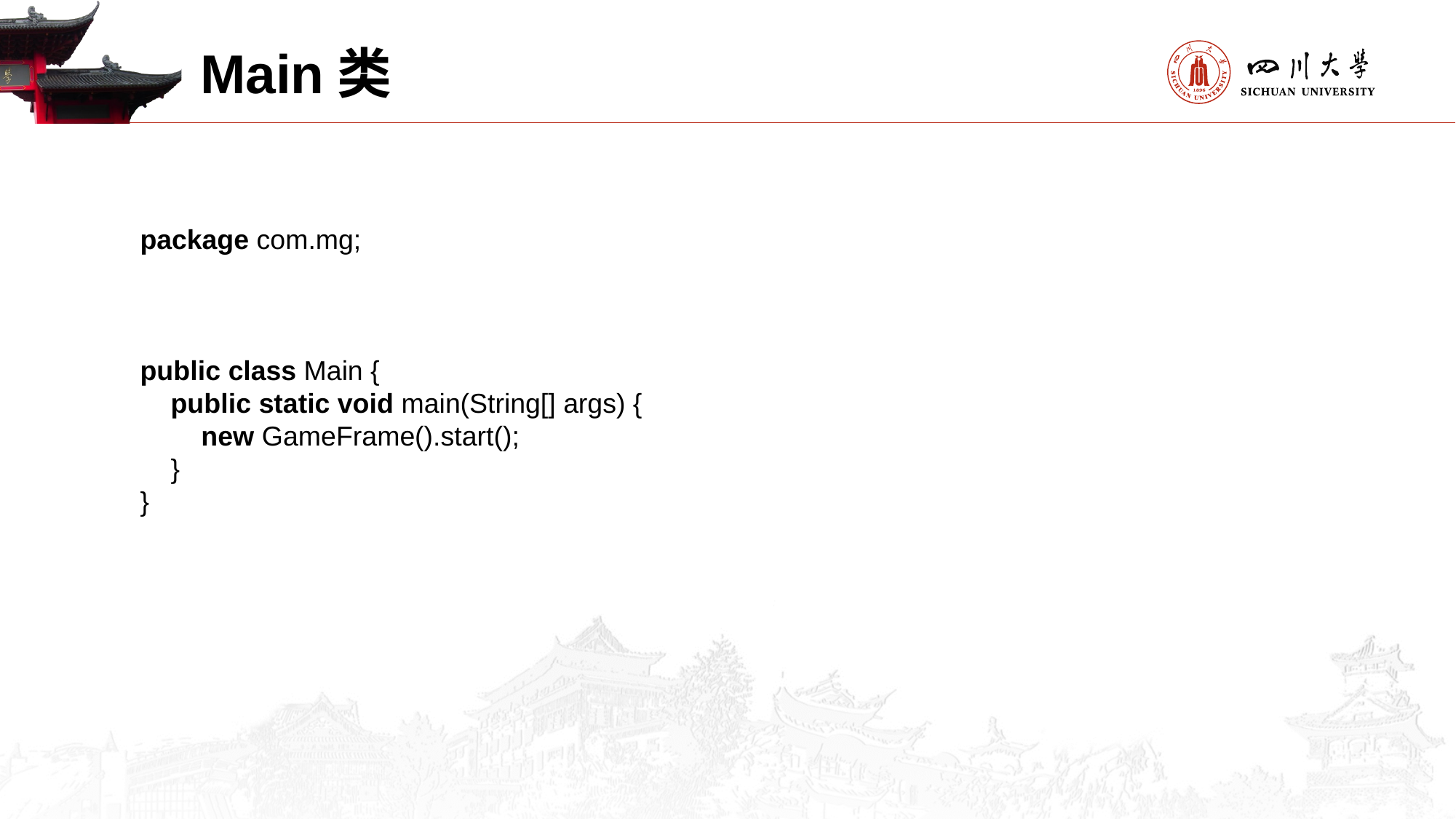

Main类

package com.mg;

public class Main {
    public static void main(String[] args) {
        new GameFrame().start();
    }
}